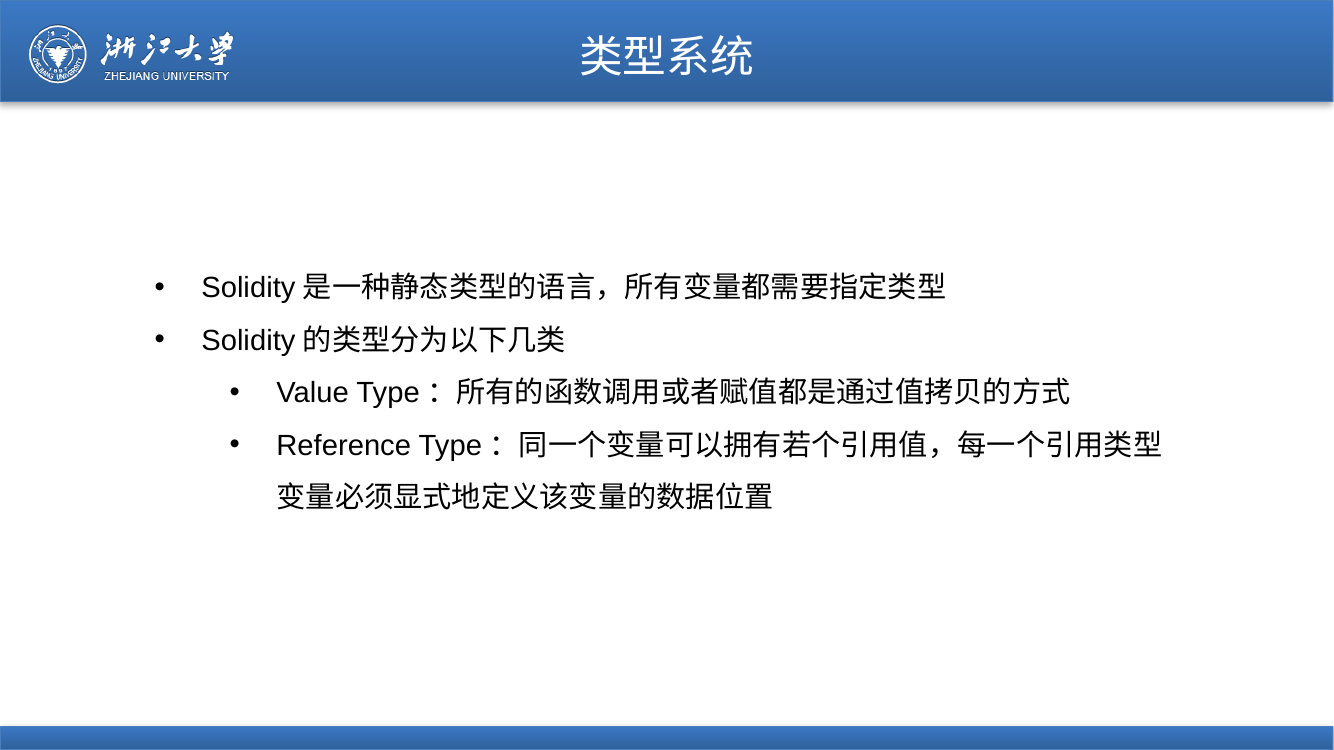

# 类型系统
Solidity是一种静态类型的语言，所有变量都需要指定类型
Solidity的类型分为以下几类
Value Type：所有的函数调用或者赋值都是通过值拷贝的方式
Reference Type：同一个变量可以拥有若个引用值，每一个引用类型变量必须显式地定义该变量的数据位置